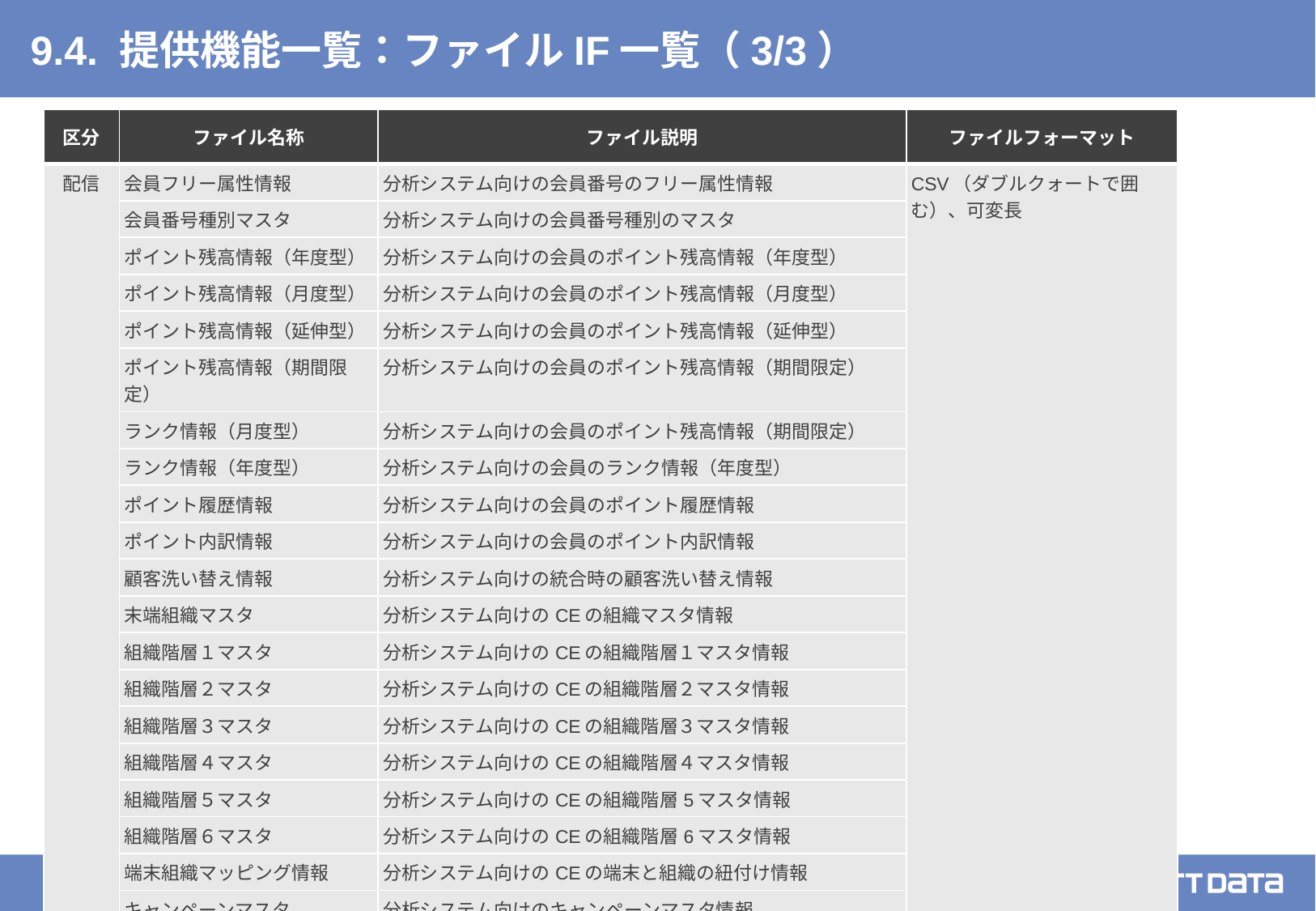

# 9.4. 提供機能一覧：ファイルIF一覧（3/3）
| 区分 | ファイル名称 | ファイル説明 | ファイルフォーマット |
| --- | --- | --- | --- |
| 配信 | 会員フリー属性情報 | 分析システム向けの会員番号のフリー属性情報 | CSV（ダブルクォートで囲む）、可変長 |
|  | 会員番号種別マスタ | 分析システム向けの会員番号種別のマスタ |  |
|  | ポイント残高情報（年度型） | 分析システム向けの会員のポイント残高情報（年度型） |  |
|  | ポイント残高情報（月度型） | 分析システム向けの会員のポイント残高情報（月度型） |  |
|  | ポイント残高情報（延伸型） | 分析システム向けの会員のポイント残高情報（延伸型） |  |
|  | ポイント残高情報（期間限定） | 分析システム向けの会員のポイント残高情報（期間限定） |  |
|  | ランク情報（月度型） | 分析システム向けの会員のポイント残高情報（期間限定） |  |
|  | ランク情報（年度型） | 分析システム向けの会員のランク情報（年度型） |  |
|  | ポイント履歴情報 | 分析システム向けの会員のポイント履歴情報 |  |
|  | ポイント内訳情報 | 分析システム向けの会員のポイント内訳情報 |  |
|  | 顧客洗い替え情報 | 分析システム向けの統合時の顧客洗い替え情報 |  |
|  | 末端組織マスタ | 分析システム向けのCEの組織マスタ情報 |  |
|  | 組織階層１マスタ | 分析システム向けのCEの組織階層１マスタ情報 |  |
|  | 組織階層２マスタ | 分析システム向けのCEの組織階層２マスタ情報 |  |
|  | 組織階層３マスタ | 分析システム向けのCEの組織階層３マスタ情報 |  |
|  | 組織階層４マスタ | 分析システム向けのCEの組織階層４マスタ情報 |  |
|  | 組織階層５マスタ | 分析システム向けのCEの組織階層5マスタ情報 |  |
|  | 組織階層６マスタ | 分析システム向けのCEの組織階層6マスタ情報 |  |
|  | 端末組織マッピング情報 | 分析システム向けのCEの端末と組織の紐付け情報 |  |
|  | キャンペーンマスタ | 分析システム向けのキャンペーンマスタ情報 |  |